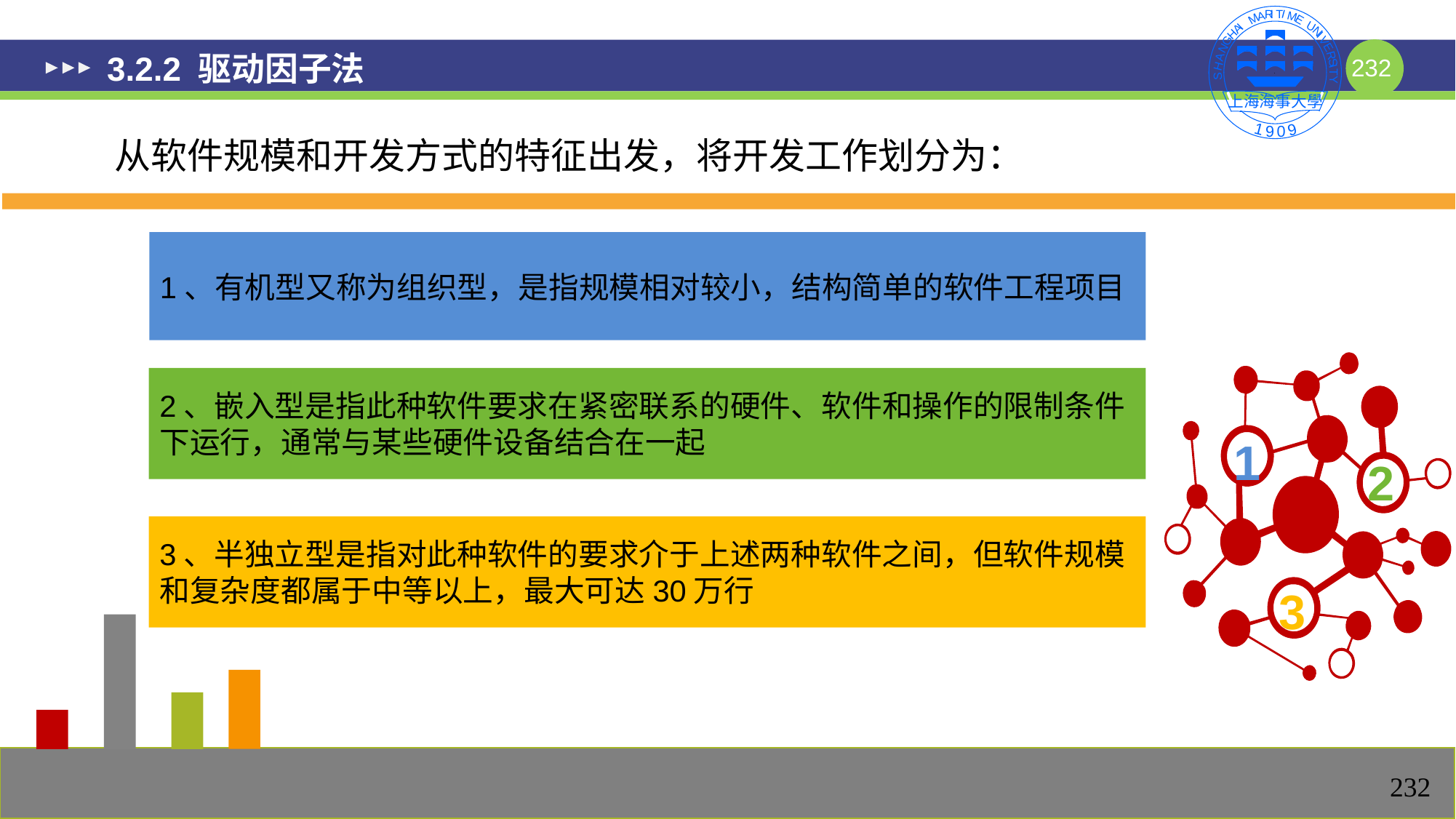

# 3.2.2 驱动因子法
从软件规模和开发方式的特征出发，将开发工作划分为：

1、有机型又称为组织型，是指规模相对较小，结构简单的软件工程项目

1
2
2、嵌入型是指此种软件要求在紧密联系的硬件、软件和操作的限制条件下运行，通常与某些硬件设备结合在一起
3、半独立型是指对此种软件的要求介于上述两种软件之间，但软件规模和复杂度都属于中等以上，最大可达30万行
3

232

232